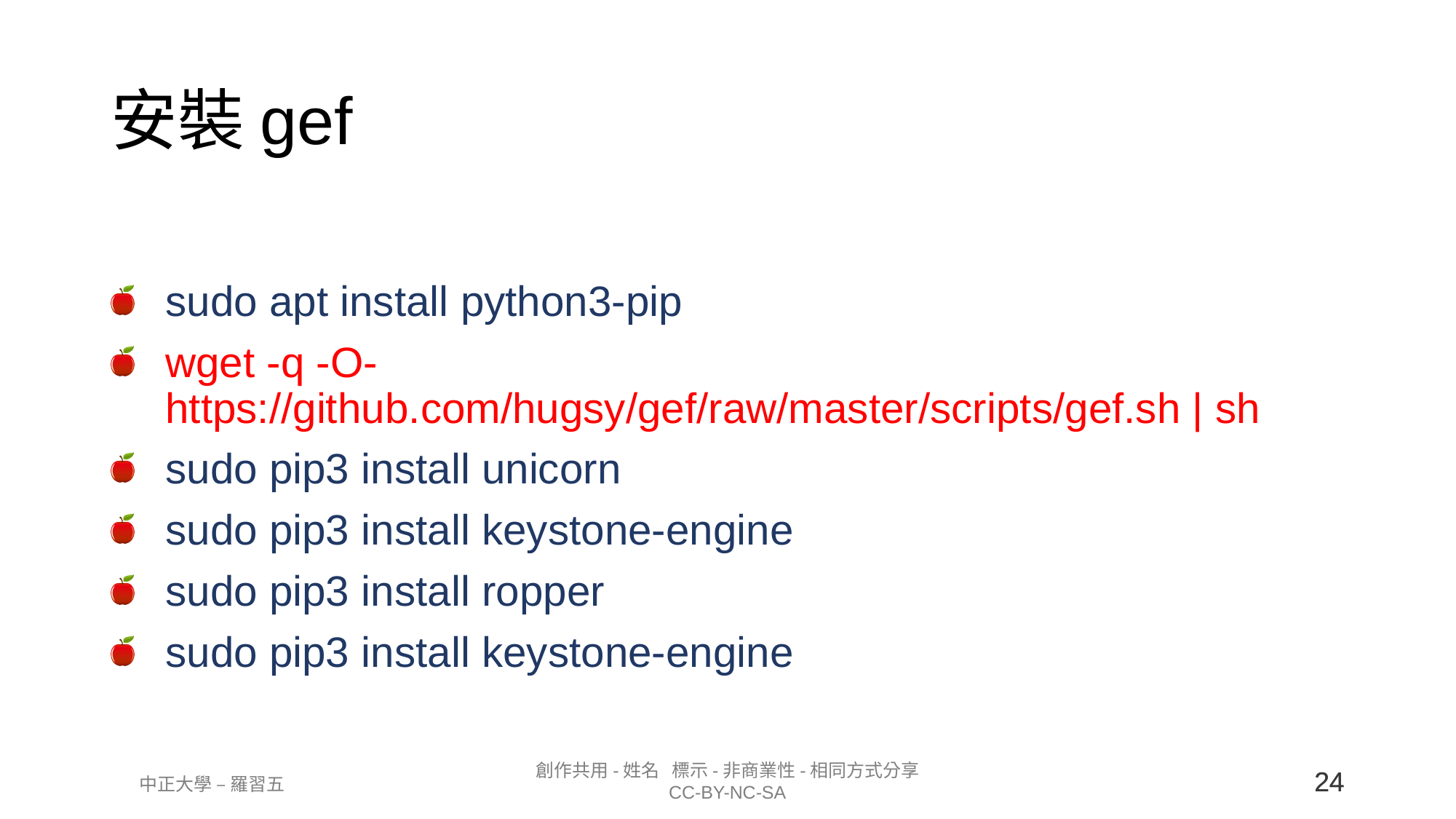

# 安裝gef
sudo apt install python3-pip
wget -q -O- https://github.com/hugsy/gef/raw/master/scripts/gef.sh | sh
sudo pip3 install unicorn
sudo pip3 install keystone-engine
sudo pip3 install ropper
sudo pip3 install keystone-engine